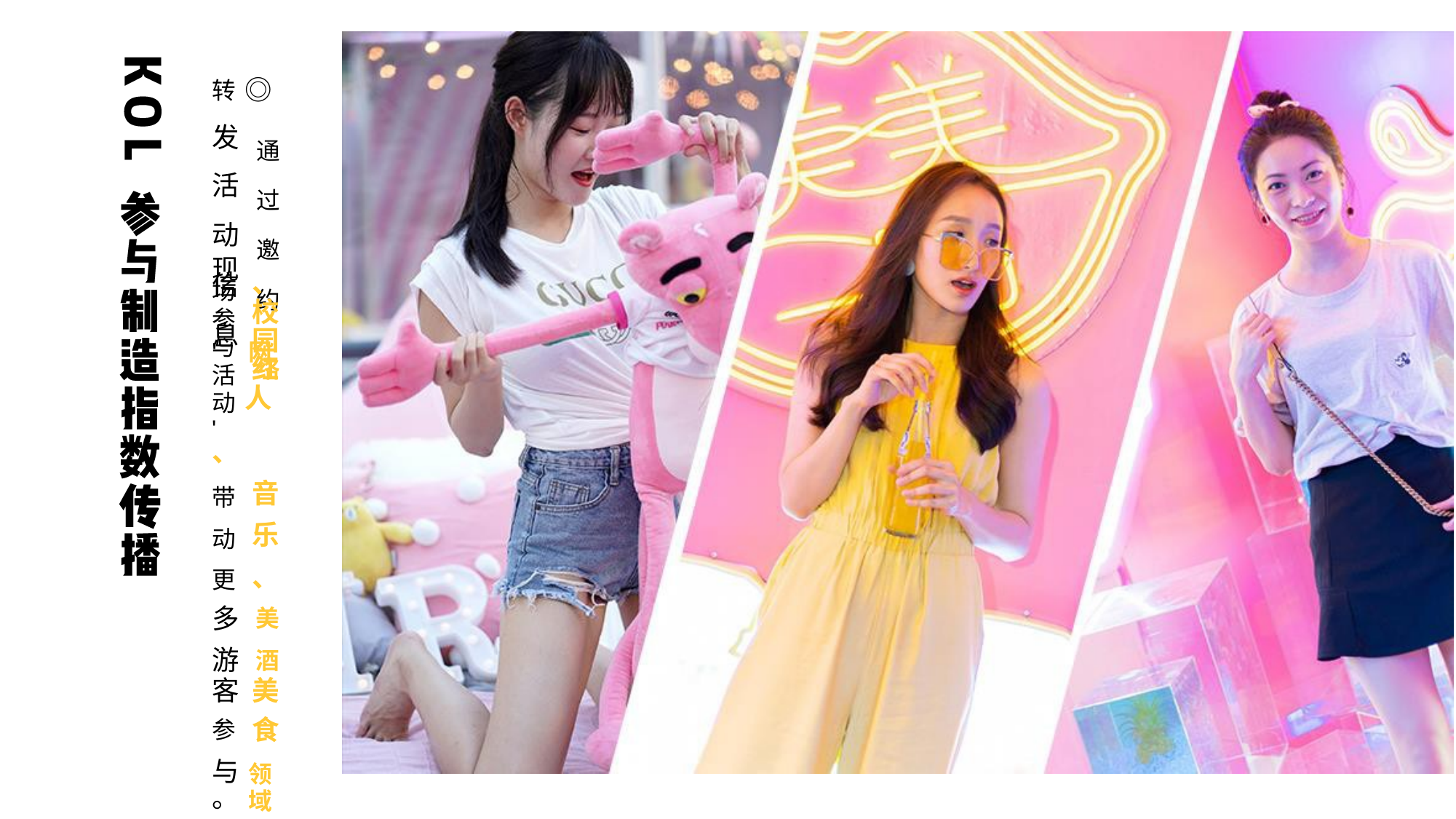

转 ◎  发 通 活 过 动 邀 信 约 息 网
' 络

现
场 、 参 校 与 园 活 红 动 人
' 、
带 音 动 乐 更 、 多 美 游 酒 客 美 参 食 与 领
。 域
红 人
，